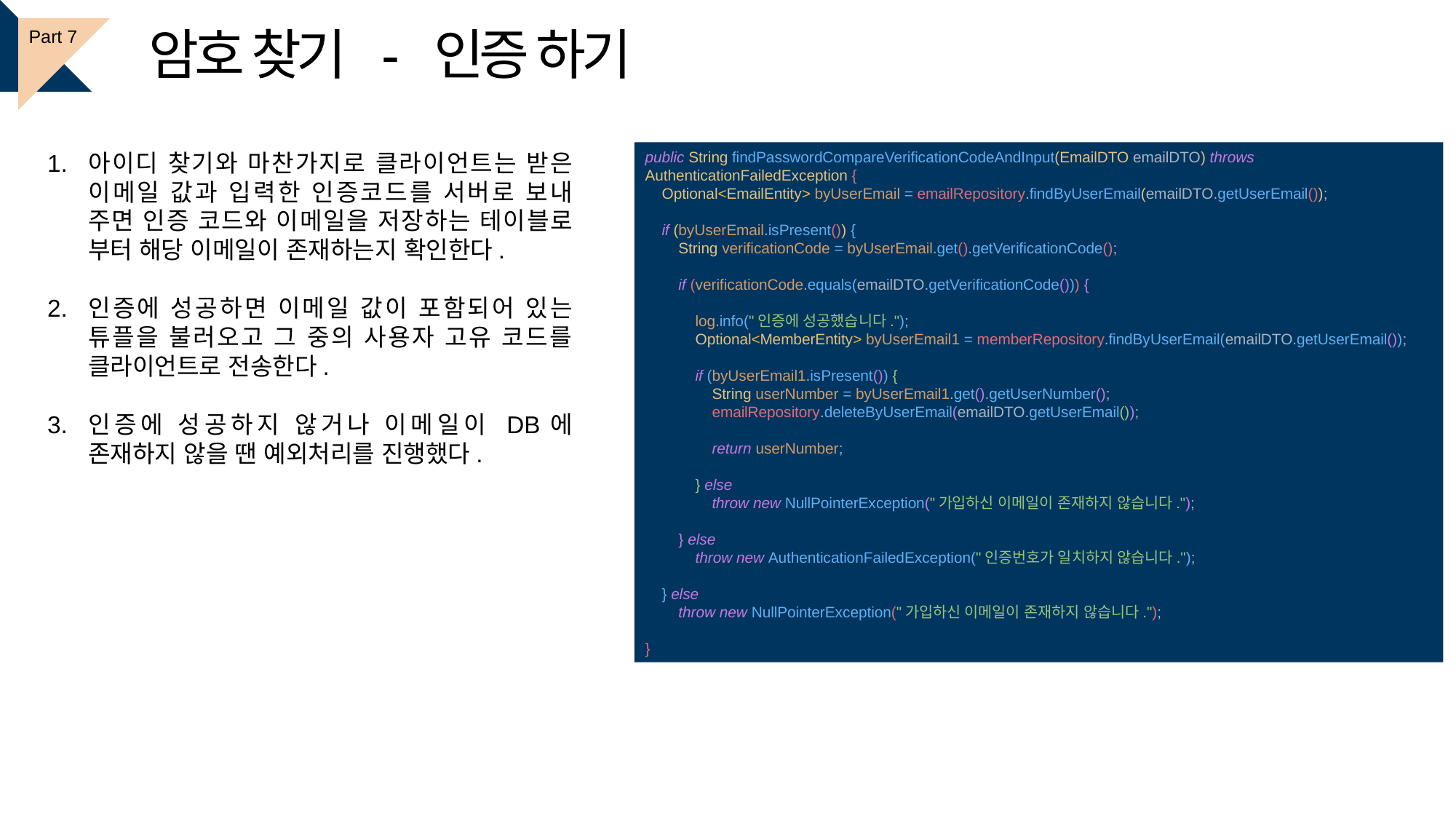

암호 찾기  -  인증 하기

Part 7

아이디 찾기와 마찬가지로 클라이언트는 받은 이메일 값과 입력한 인증코드를 서버로 보내 주면 인증 코드와 이메일을 저장하는 테이블로 부터 해당 이메일이 존재하는지 확인한다.

인증에 성공하면 이메일 값이 포함되어 있는 튜플을 불러오고 그 중의 사용자 고유 코드를 클라이언트로 전송한다.

인증에 성공하지 않거나 이메일이 DB에 존재하지 않을 땐 예외처리를 진행했다.

public String findPasswordCompareVerificationCodeAndInput(EmailDTO emailDTO) throws AuthenticationFailedException {
    Optional<EmailEntity> byUserEmail = emailRepository.findByUserEmail(emailDTO.getUserEmail());
    if (byUserEmail.isPresent()) {
        String verificationCode = byUserEmail.get().getVerificationCode();
        if (verificationCode.equals(emailDTO.getVerificationCode())) {
            log.info("인증에 성공했습니다.");
            Optional<MemberEntity> byUserEmail1 = memberRepository.findByUserEmail(emailDTO.getUserEmail());
            if (byUserEmail1.isPresent()) {
                String userNumber = byUserEmail1.get().getUserNumber();
                emailRepository.deleteByUserEmail(emailDTO.getUserEmail());
                return userNumber;
            } else
                throw new NullPointerException("가입하신 이메일이 존재하지 않습니다.");
        } else
            throw new AuthenticationFailedException("인증번호가 일치하지 않습니다.");
    } else
        throw new NullPointerException("가입하신 이메일이 존재하지 않습니다.");
}